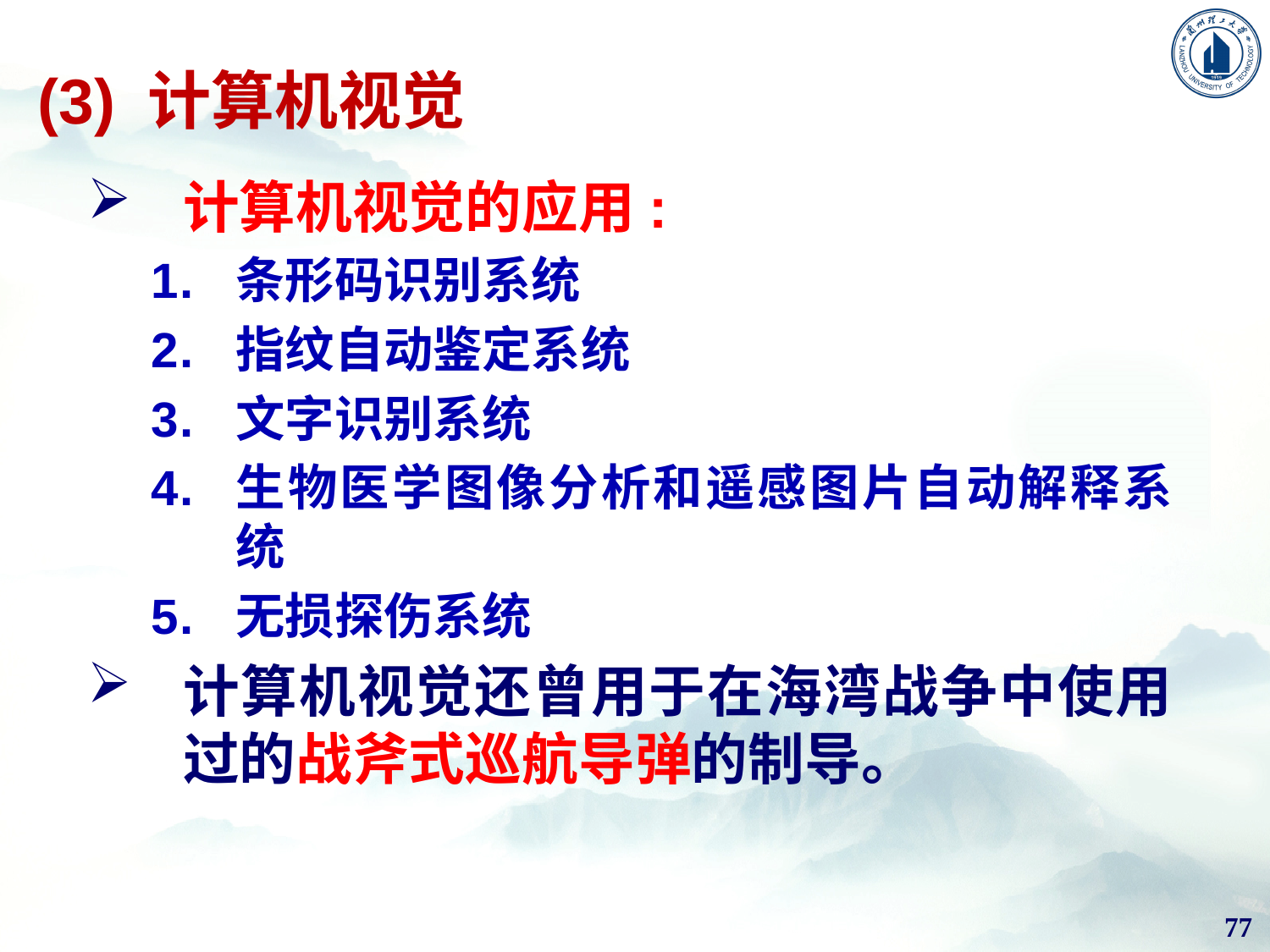

# (3) 计算机视觉
计算机视觉的应用:
条形码识别系统
指纹自动鉴定系统
文字识别系统
生物医学图像分析和遥感图片自动解释系统
无损探伤系统
计算机视觉还曾用于在海湾战争中使用过的战斧式巡航导弹的制导。
77